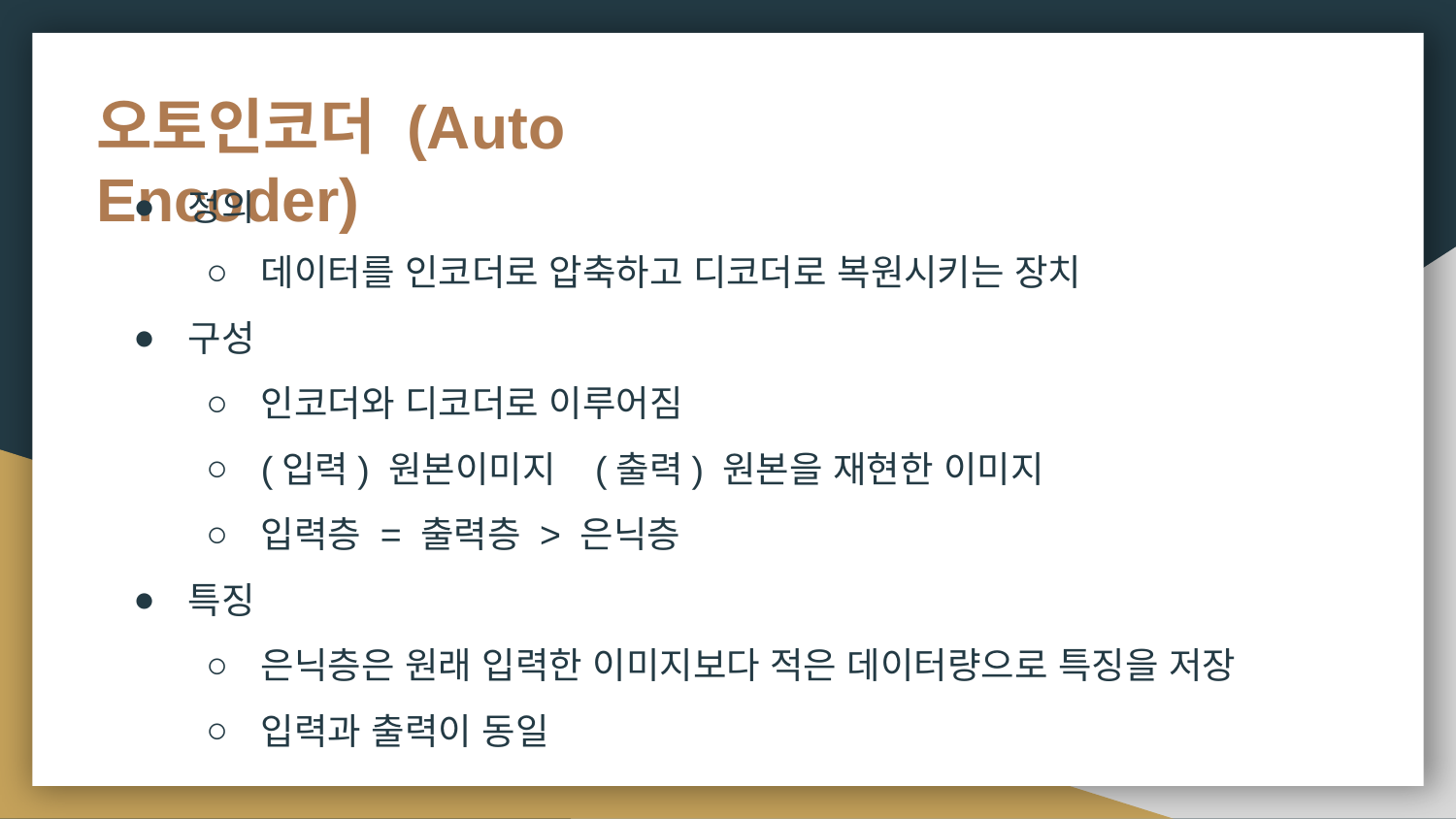

# 오토인코더 (Auto Encoder)
정의
데이터를 인코더로 압축하고 디코더로 복원시키는 장치
구성
인코더와 디코더로 이루어짐
(입력) 원본이미지   (출력) 원본을 재현한 이미지
입력층 = 출력층 > 은닉층
특징
은닉층은 원래 입력한 이미지보다 적은 데이터량으로 특징을 저장
입력과 출력이 동일